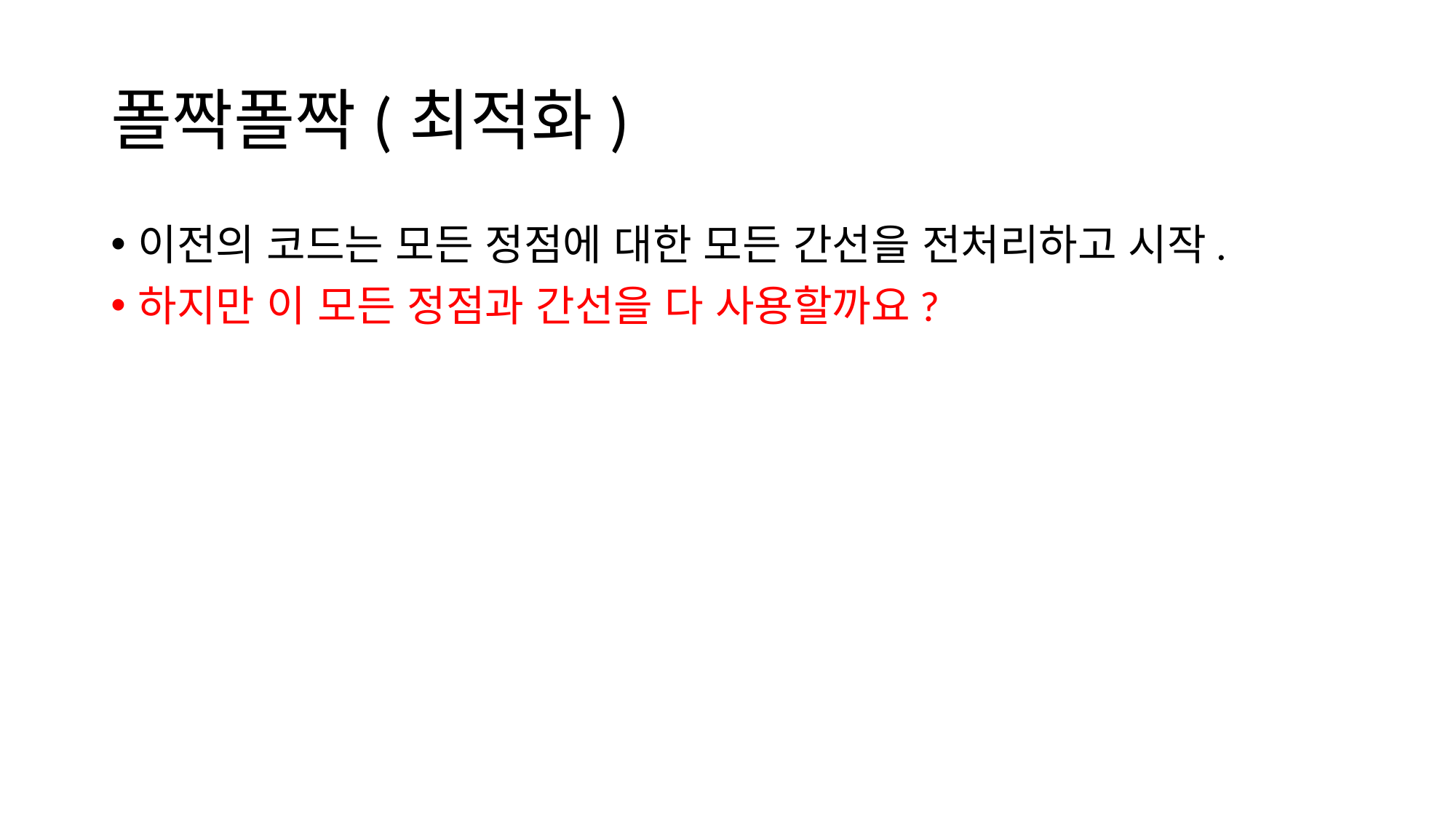

# 폴짝폴짝(최적화)
이전의 코드는 모든 정점에 대한 모든 간선을 전처리하고 시작.
하지만 이 모든 정점과 간선을 다 사용할까요?